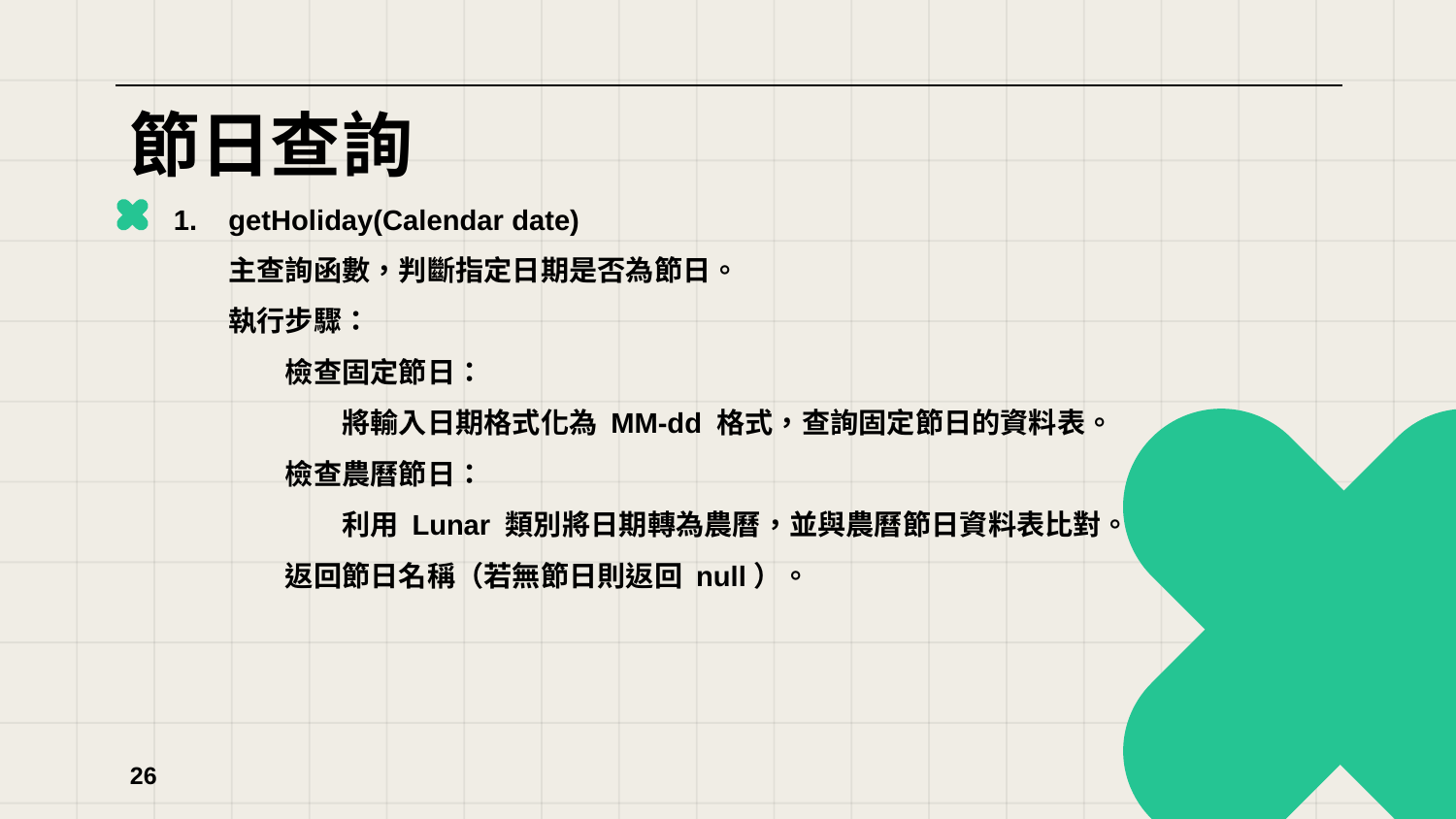

# 節日查詢
getHoliday(Calendar date)
主查詢函數，判斷指定日期是否為節日。
執行步驟：
　　檢查固定節日：
　　　　將輸入日期格式化為 MM-dd 格式，查詢固定節日的資料表。
　　檢查農曆節日：
　　　　利用 Lunar 類別將日期轉為農曆，並與農曆節日資料表比對。
　　返回節日名稱（若無節日則返回 null）。

26